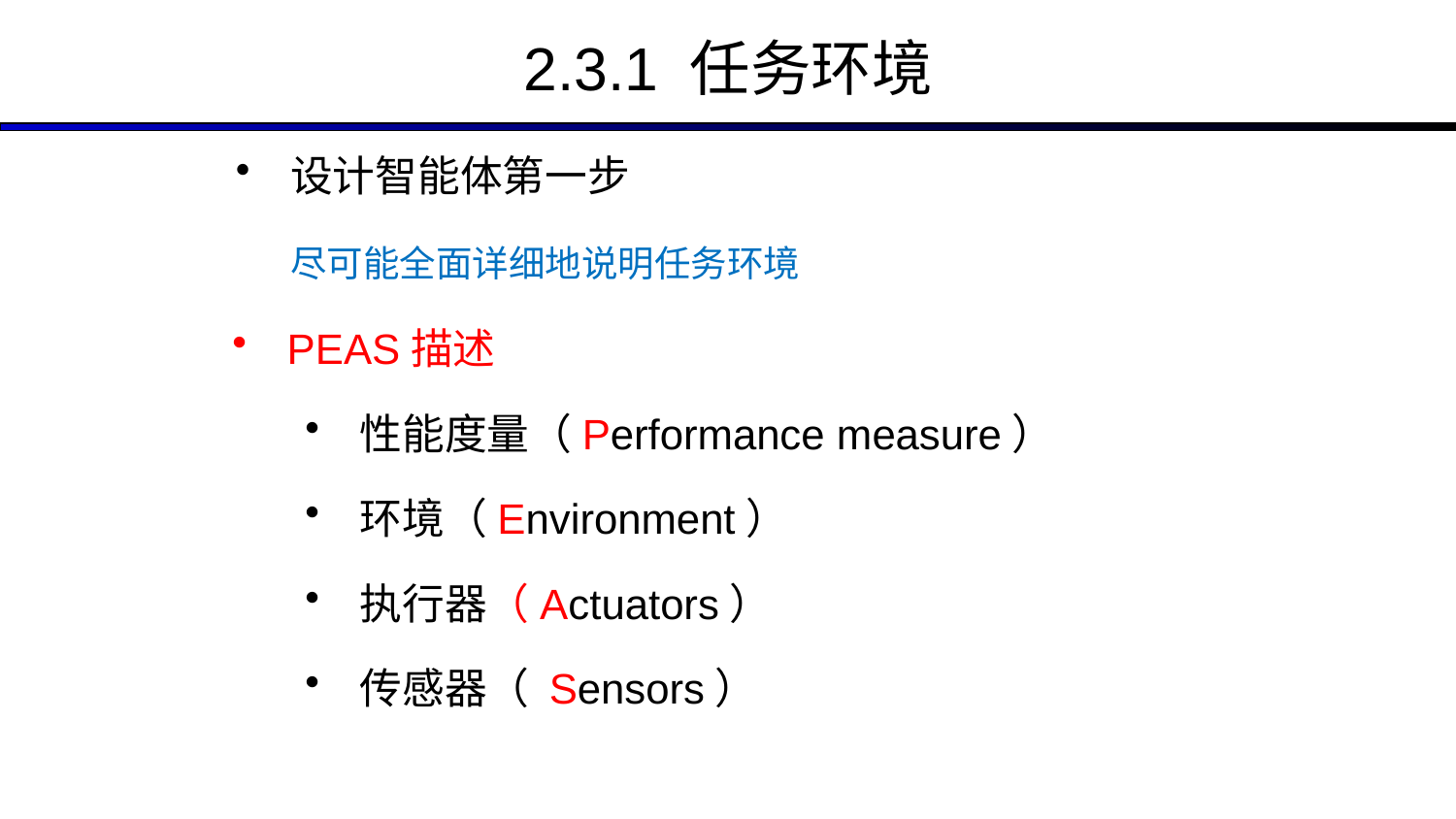

2.3.1 任务环境
设计智能体第一步
	尽可能全面详细地说明任务环境

PEAS描述
性能度量（Performance measure）
环境（Environment）
执行器（Actuators）
传感器（ Sensors）